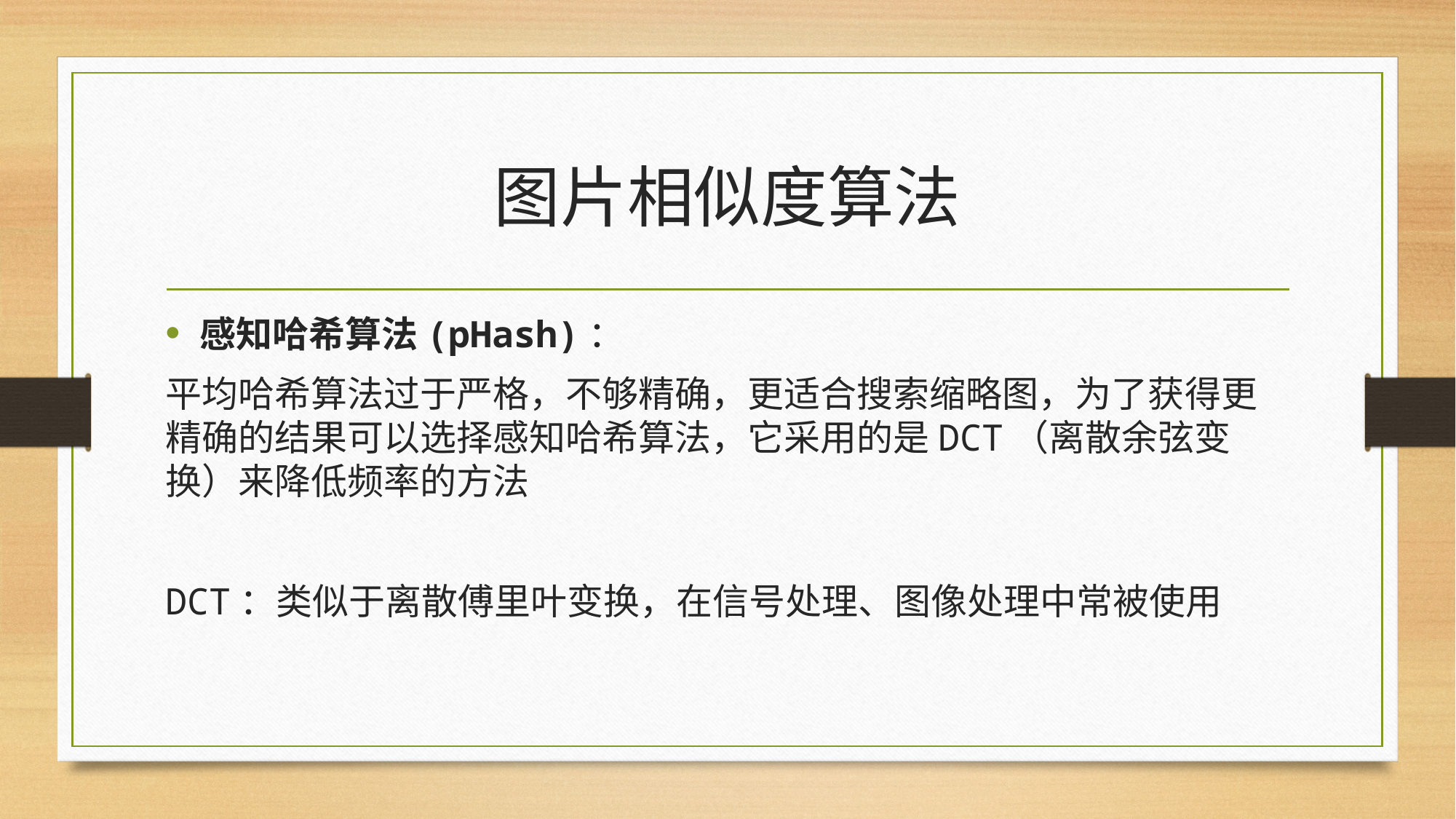

# 图片相似度算法
感知哈希算法(pHash)：
平均哈希算法过于严格，不够精确，更适合搜索缩略图，为了获得更精确的结果可以选择感知哈希算法，它采用的是DCT（离散余弦变换）来降低频率的方法

DCT：类似于离散傅里叶变换，在信号处理、图像处理中常被使用